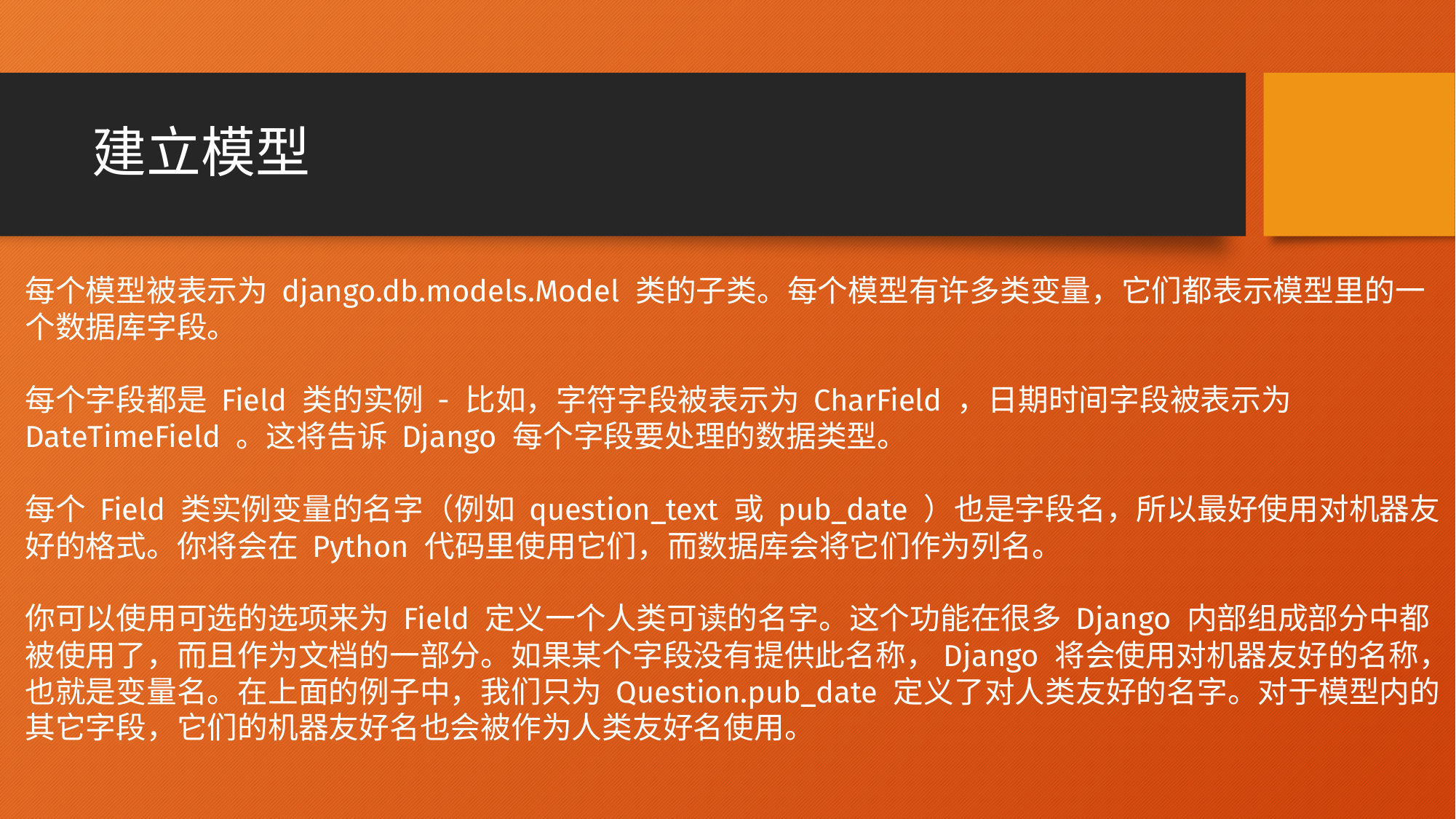

# 建立模型
每个模型被表示为 django.db.models.Model 类的子类。每个模型有许多类变量，它们都表示模型里的一个数据库字段。

每个字段都是 Field 类的实例 - 比如，字符字段被表示为 CharField ，日期时间字段被表示为 DateTimeField 。这将告诉 Django 每个字段要处理的数据类型。

每个 Field 类实例变量的名字（例如 question_text 或 pub_date ）也是字段名，所以最好使用对机器友好的格式。你将会在 Python 代码里使用它们，而数据库会将它们作为列名。

你可以使用可选的选项来为 Field 定义一个人类可读的名字。这个功能在很多 Django 内部组成部分中都被使用了，而且作为文档的一部分。如果某个字段没有提供此名称，Django 将会使用对机器友好的名称，也就是变量名。在上面的例子中，我们只为 Question.pub_date 定义了对人类友好的名字。对于模型内的其它字段，它们的机器友好名也会被作为人类友好名使用。